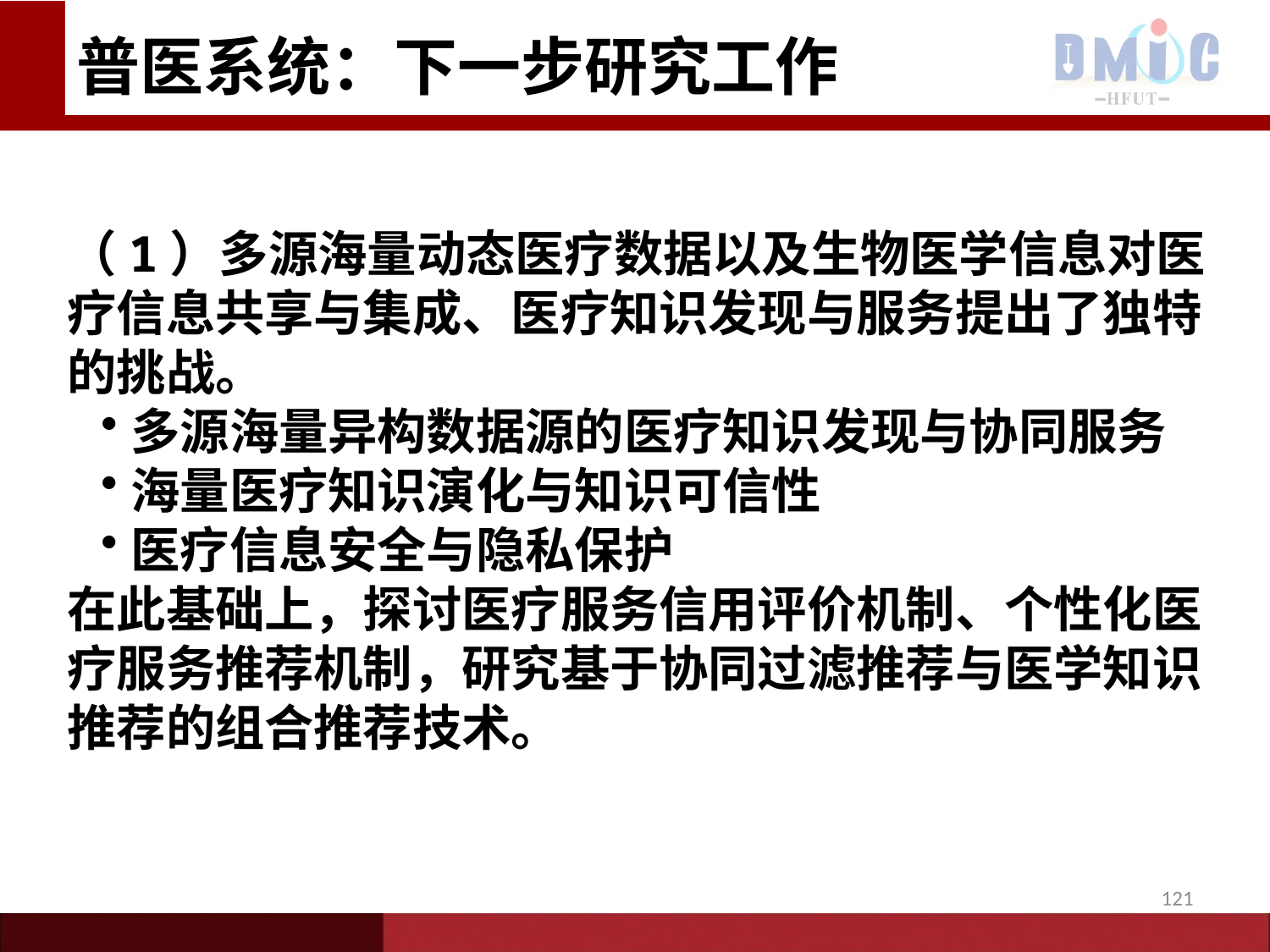

# 普医系统：下一步研究工作
（1）多源海量动态医疗数据以及生物医学信息对医疗信息共享与集成、医疗知识发现与服务提出了独特的挑战。
多源海量异构数据源的医疗知识发现与协同服务
海量医疗知识演化与知识可信性
医疗信息安全与隐私保护
在此基础上，探讨医疗服务信用评价机制、个性化医疗服务推荐机制，研究基于协同过滤推荐与医学知识推荐的组合推荐技术。
121